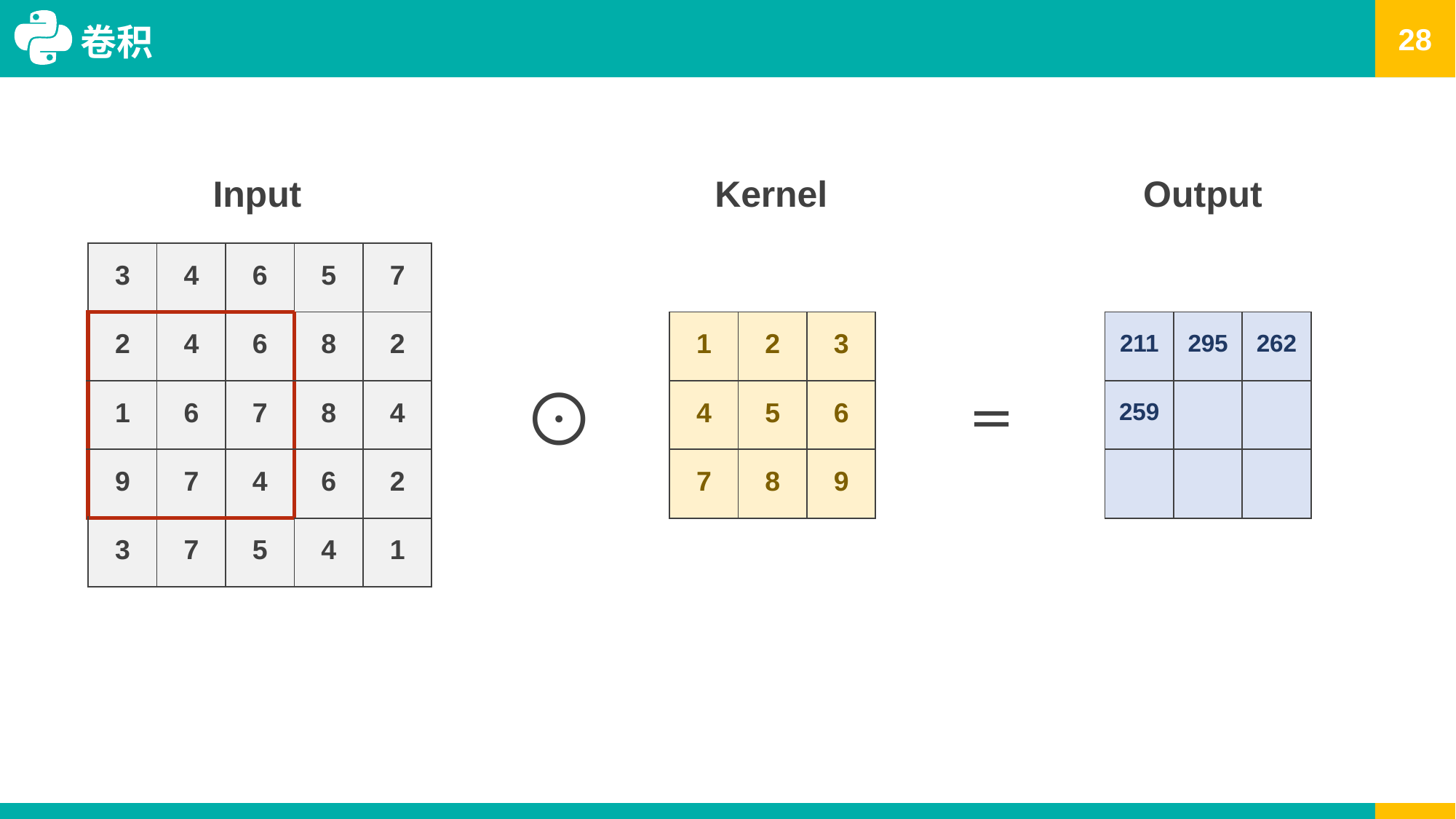

# 卷积
Input
Kernel
Output
| 3 | 4 | 6 | 5 | 7 |
| --- | --- | --- | --- | --- |
| 2 | 4 | 6 | 8 | 2 |
| 1 | 6 | 7 | 8 | 4 |
| 9 | 7 | 4 | 6 | 2 |
| 3 | 7 | 5 | 4 | 1 |
| 1 | 2 | 3 |
| --- | --- | --- |
| 4 | 5 | 6 |
| 7 | 8 | 9 |
| 211 | 295 | 262 |
| --- | --- | --- |
| 259 |  |  |
|  |  |  |
⨀
=